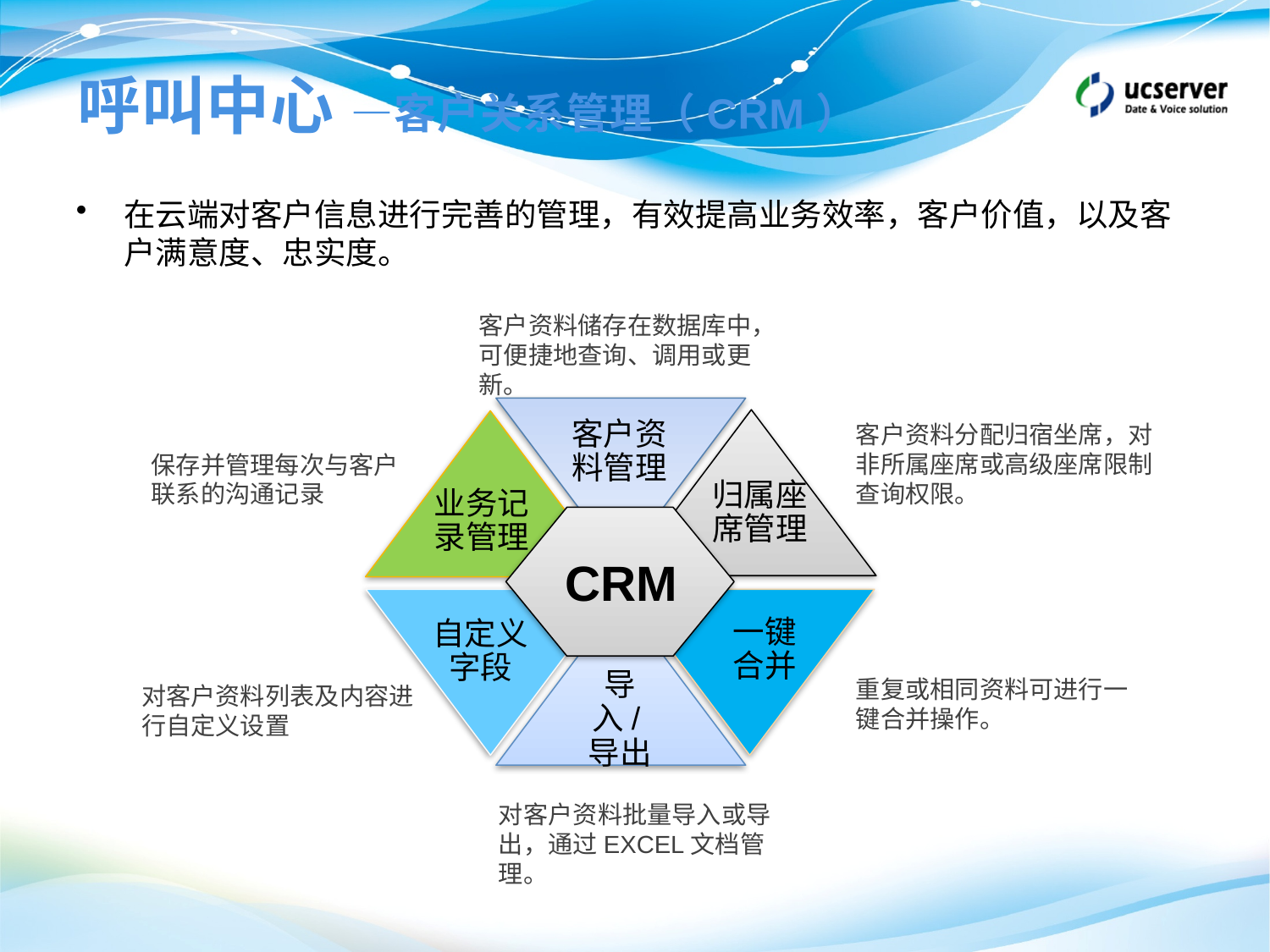

# 呼叫中心 —客户关系管理（CRM）
在云端对客户信息进行完善的管理，有效提高业务效率，客户价值，以及客户满意度、忠实度。
客户资料储存在数据库中，可便捷地查询、调用或更新。
客户资料管理

归属座席管理
业务记录管理
CRM
一键合并
自定义字段
导入/导出
客户资料分配归宿坐席，对非所属座席或高级座席限制查询权限。
保存并管理每次与客户联系的沟通记录
重复或相同资料可进行一键合并操作。
对客户资料列表及内容进行自定义设置
对客户资料批量导入或导出，通过EXCEL文档管理。